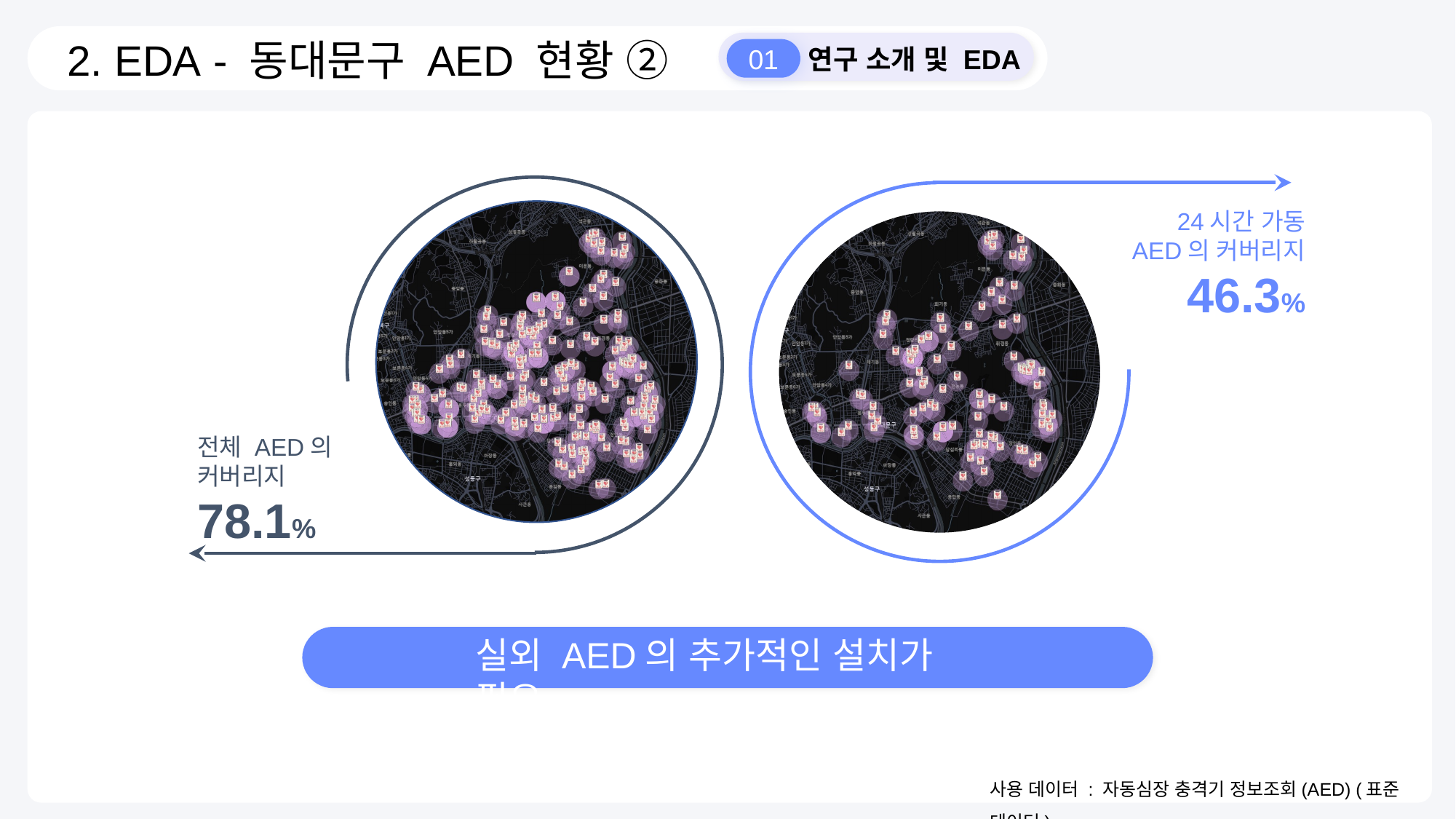

2. EDA - 동대문구 AED 현황 ②
01
연구 소개 및 EDA

24시간 가동
AED의 커버리지
46.3%
전체 AED의
커버리지
78.1%

실외 AED의 추가적인 설치가 필요
사용 데이터 : 자동심장 충격기 정보조회(AED) (표준 데이터)